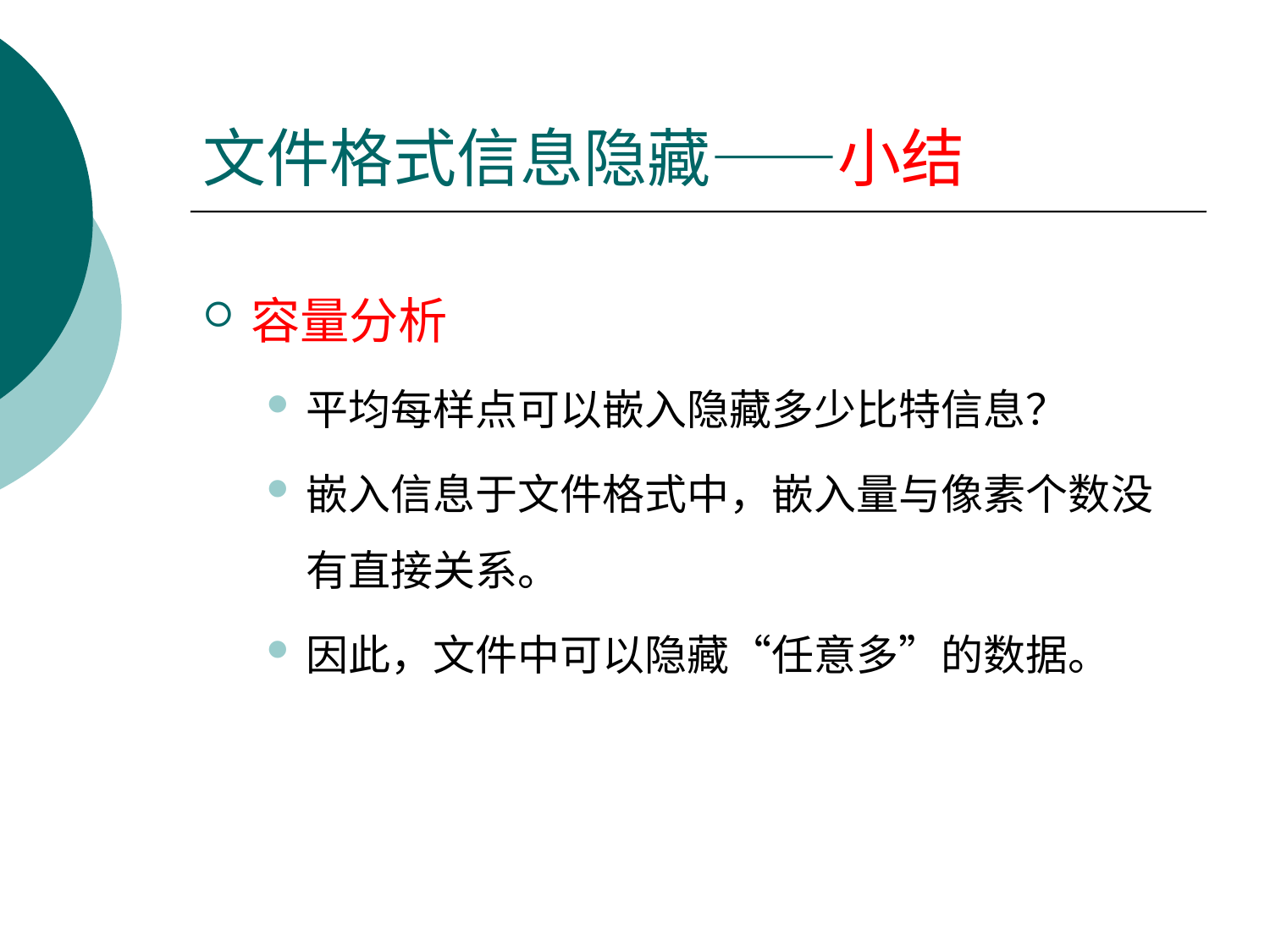

# 文件格式信息隐藏——小结
容量分析
平均每样点可以嵌入隐藏多少比特信息？
嵌入信息于文件格式中，嵌入量与像素个数没有直接关系。
因此，文件中可以隐藏“任意多”的数据。